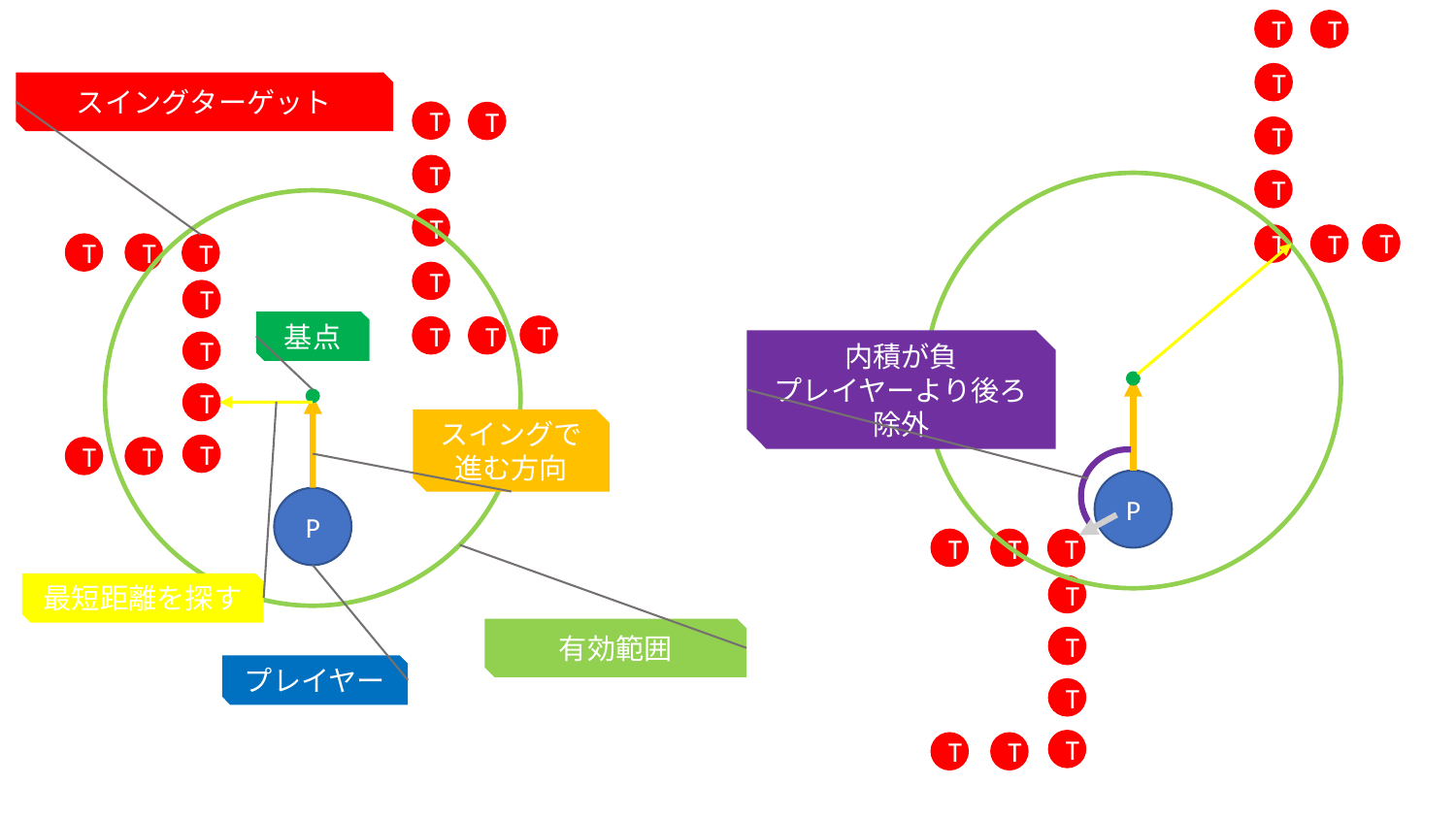

T
T
T
スイングターゲット
T
T
T
T
T

T
T
T
T
T
T
T
T
T
基点
T
T
T
内積が負
プレイヤーより後ろ除外
T

T

スイングで進む方向
T
T
T

P
P
T
T
T
最短距離を探す
T
有効範囲
T
プレイヤー
T
T
T
T